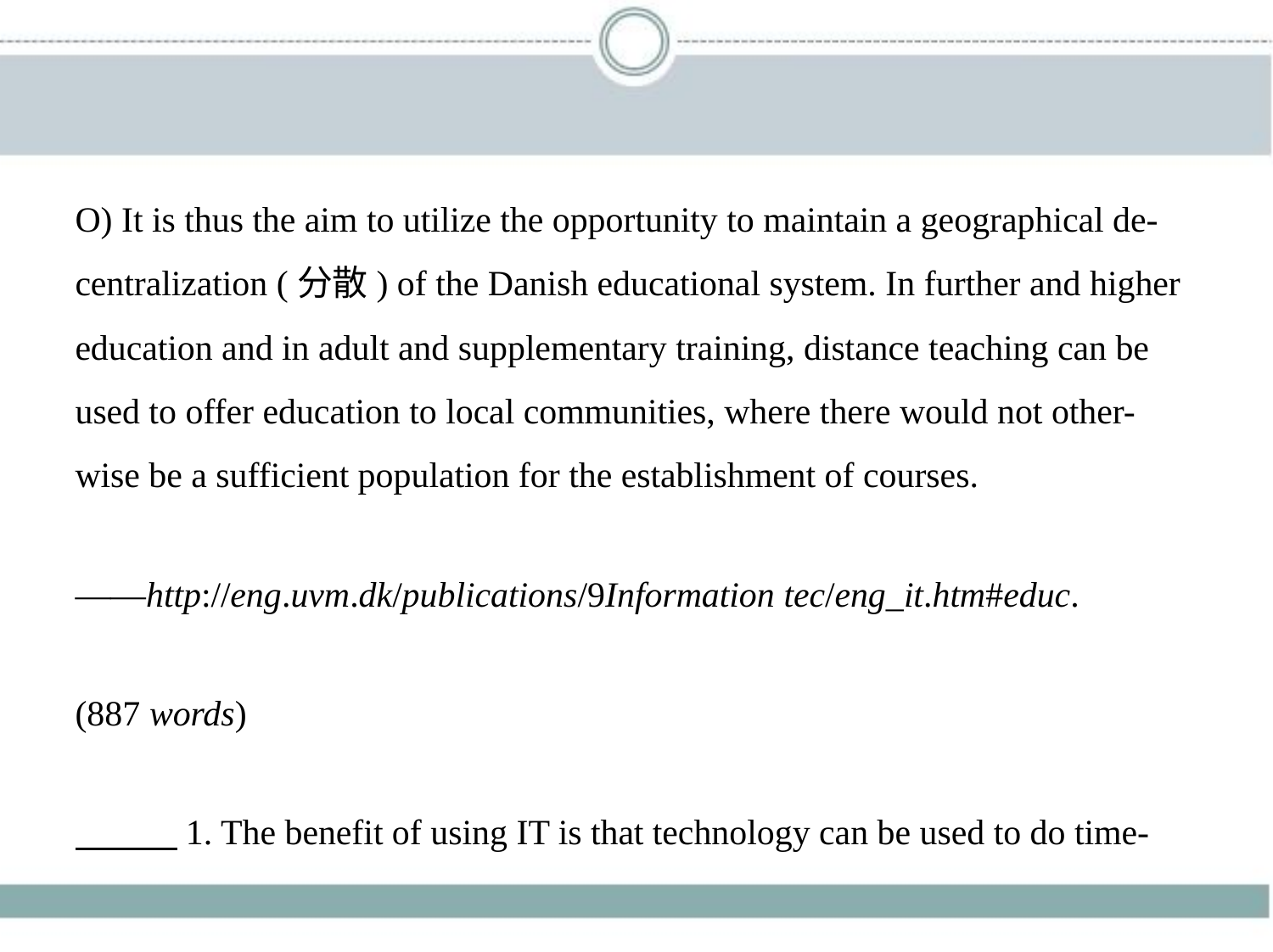

O) It is thus the aim to utilize the opportunity to maintain a geographical de-
centralization (分散) of the Danish educational system. In further and higher
education and in adult and supplementary training, distance teaching can be
used to offer education to local communities, where there would not other-
wise be a sufficient population for the establishment of courses.
——http://eng.uvm.dk/publications/9Information tec/eng_it.htm#educ.
(887 words)
　　    1. The benefit of using IT is that technology can be used to do time-